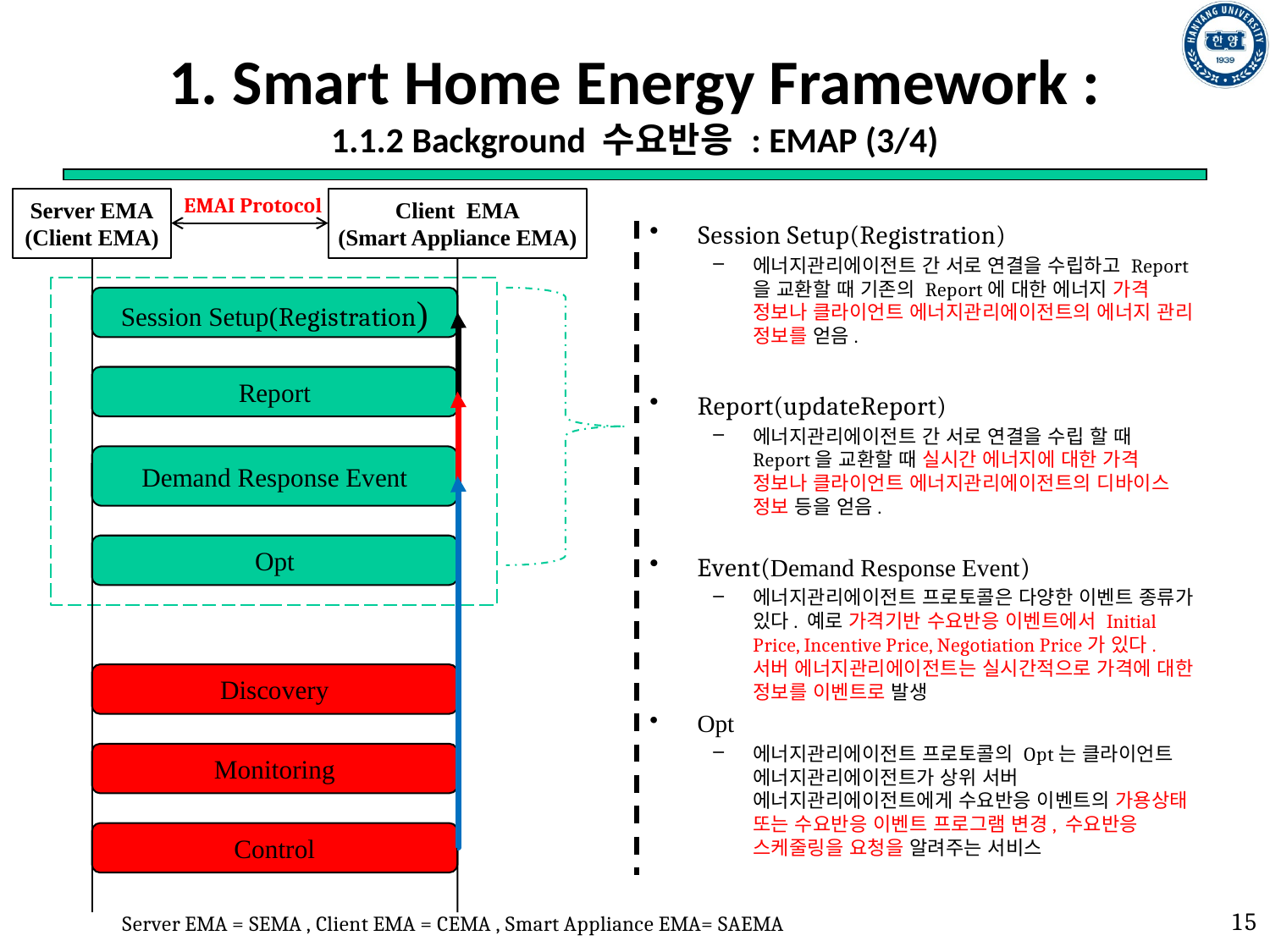

# 1. Smart Home Energy Framework : 1.1.2 Background 수요반응 : EMAP (3/4)
EMAI Protocol
Server EMA
(Client EMA)
Client  EMA
(Smart Appliance EMA)
Session Setup(Registration)
Report
Demand Response Event
Opt
Discovery
Monitoring
Control
Session Setup(Registration)
에너지관리에이전트 간 서로 연결을 수립하고 Report을 교환할 때 기존의 Report에 대한 에너지 가격 정보나 클라이언트 에너지관리에이전트의 에너지 관리 정보를 얻음.

Report(updateReport)
에너지관리에이전트 간 서로 연결을 수립 할 때 Report을 교환할 때 실시간 에너지에 대한 가격 정보나 클라이언트 에너지관리에이전트의 디바이스 정보 등을 얻음.

Event(Demand Response Event)
에너지관리에이전트 프로토콜은 다양한 이벤트 종류가 있다. 예로 가격기반 수요반응 이벤트에서 Initial Price, Incentive Price, Negotiation Price가 있다. 서버 에너지관리에이전트는 실시간적으로 가격에 대한 정보를 이벤트로 발생
Opt
에너지관리에이전트 프로토콜의 Opt는 클라이언트 에너지관리에이전트가 상위 서버 에너지관리에이전트에게 수요반응 이벤트의 가용상태 또는 수요반응 이벤트 프로그램 변경, 수요반응 스케줄링을 요청을 알려주는 서비스

15
Server EMA = SEMA , Client EMA = CEMA , Smart Appliance EMA= SAEMA